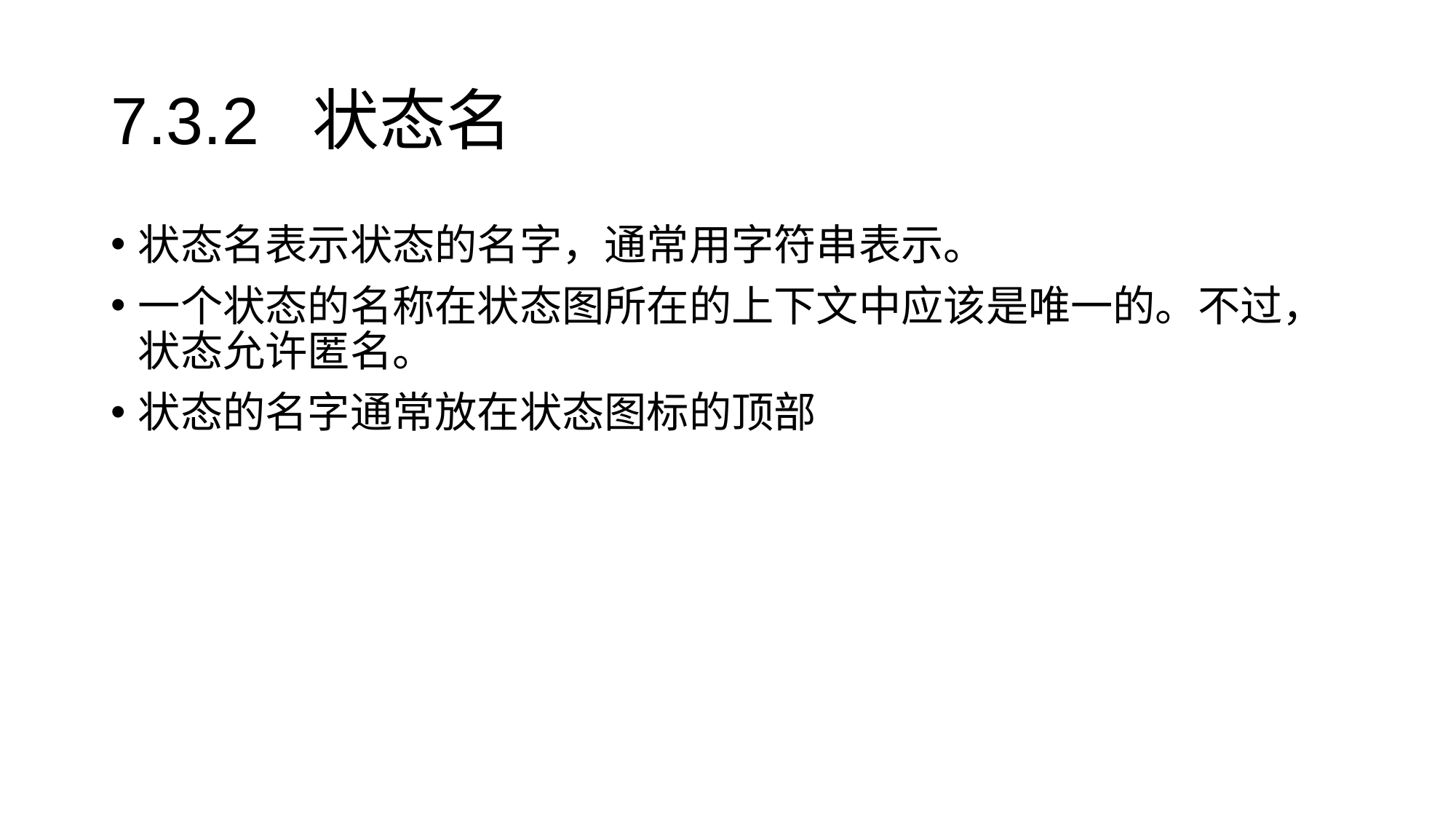

# 7.3.2  状态名
状态名表示状态的名字，通常用字符串表示。
一个状态的名称在状态图所在的上下文中应该是唯一的。不过，状态允许匿名。
状态的名字通常放在状态图标的顶部